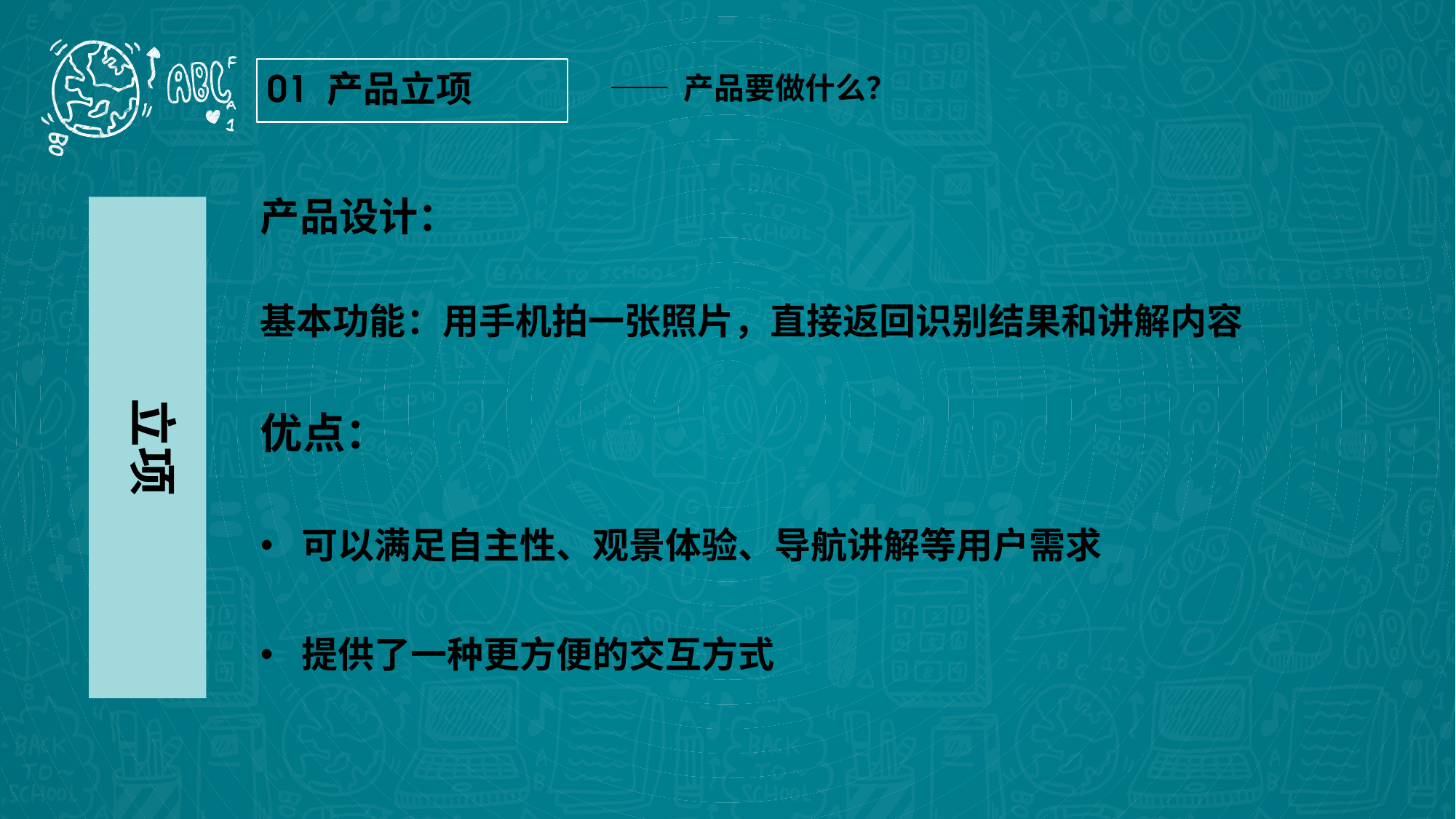

—— 产品要做什么？
01 产品立项
产品设计：

基本功能：用手机拍一张照片，直接返回识别结果和讲解内容

优点：

可以满足自主性、观景体验、导航讲解等用户需求

提供了一种更方便的交互方式

立项